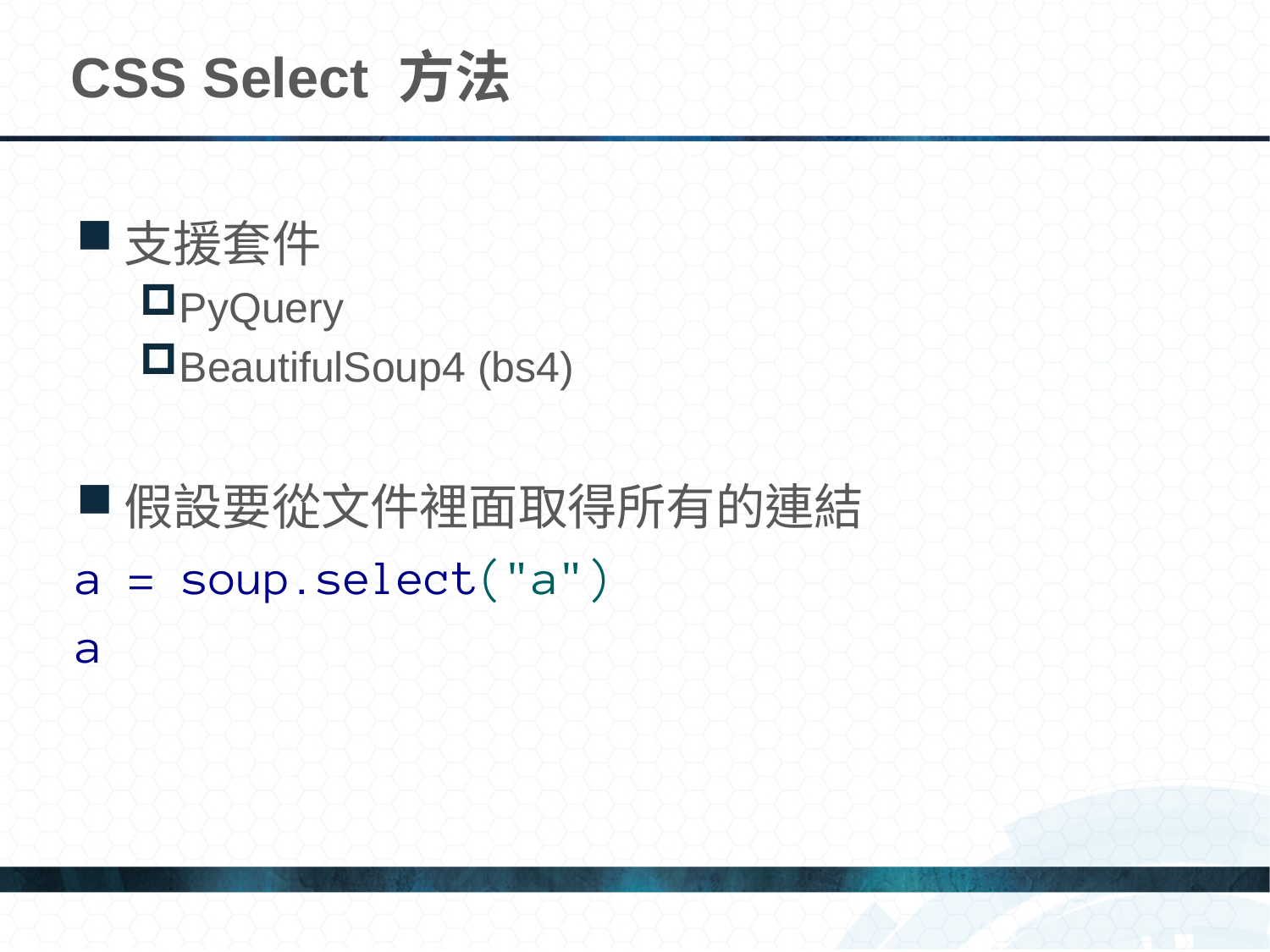

# CSS Select 方法
支援套件
PyQuery
BeautifulSoup4 (bs4)

假設要從文件裡面取得所有的連結
a = soup.select("a")
a